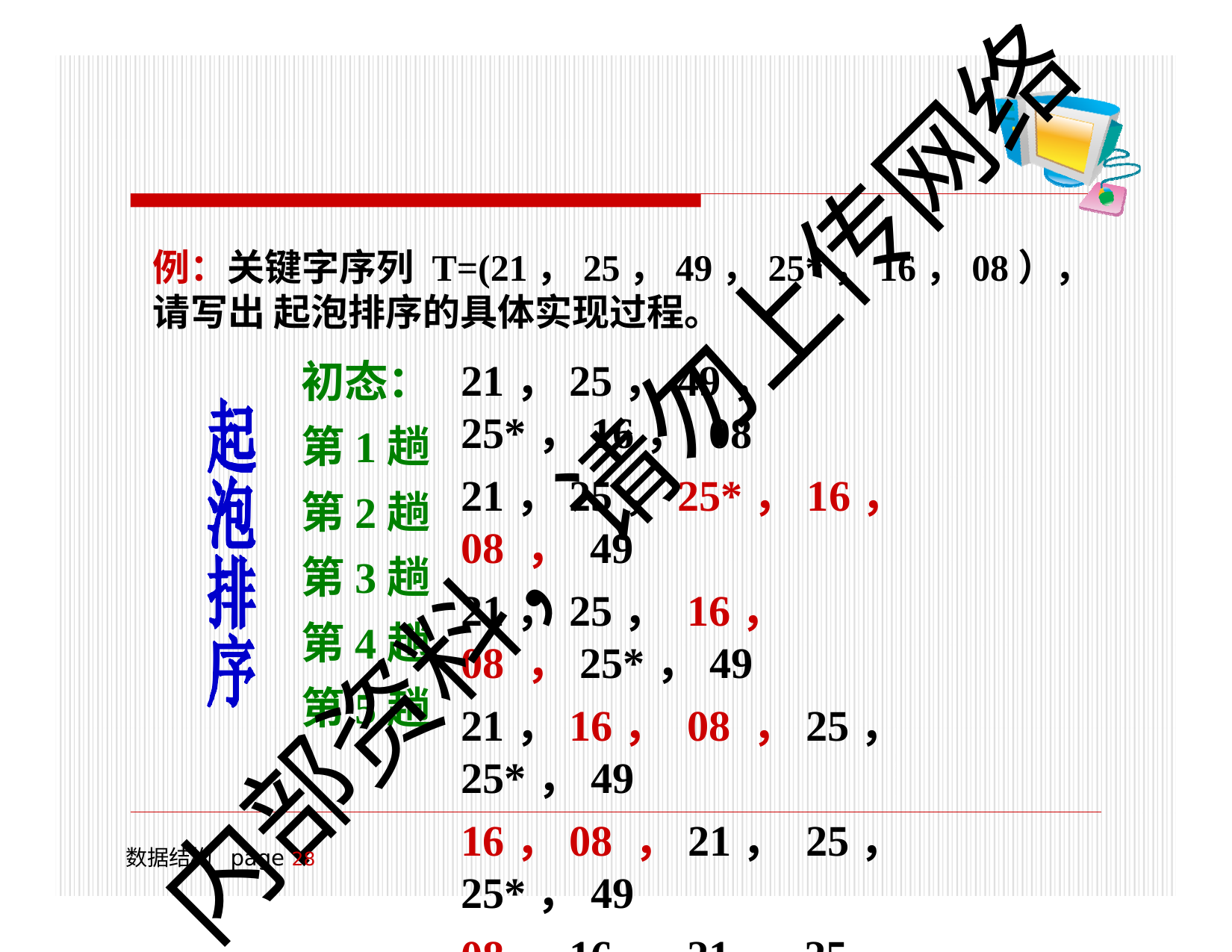

# 例：关键字序列T=(21，25，49，25*，16，08），请写出 起泡排序的具体实现过程。
初态： 第1趟 第2趟 第3趟 第4趟 第5趟
21，25，49， 25*，16， 08
21，25，25*，16， 08 ， 49
21，25， 16， 08 ，25*，49
21，16， 08 ，25， 25*，49
16，08 ，21， 25， 25*，49
08，16， 21， 25， 25*，49

内部资料，请勿上传网络

数据结构	page 28